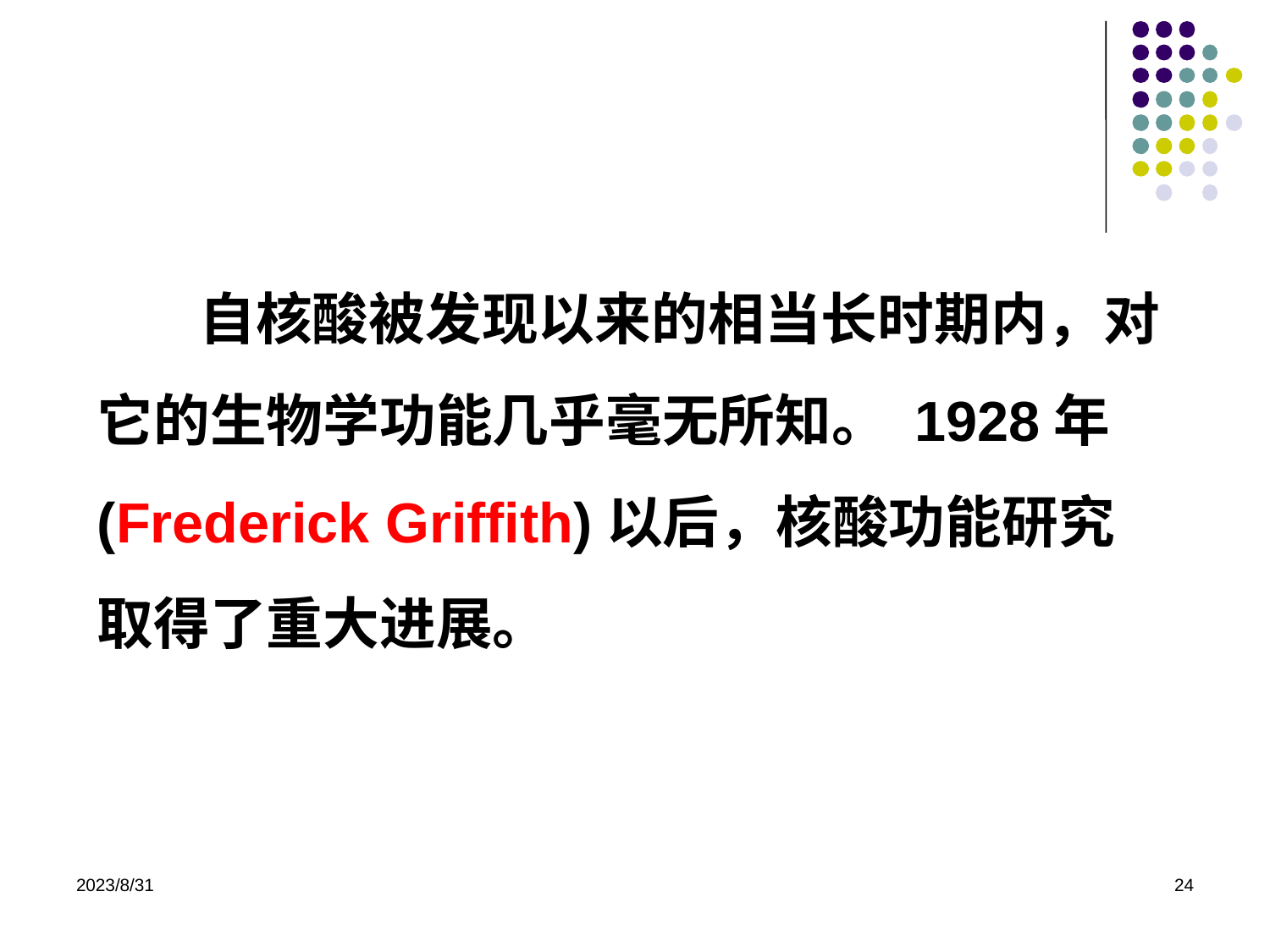

自核酸被发现以来的相当长时期内，对它的生物学功能几乎毫无所知。 1928年(Frederick Griffith)以后，核酸功能研究取得了重大进展。
2023/8/31
24